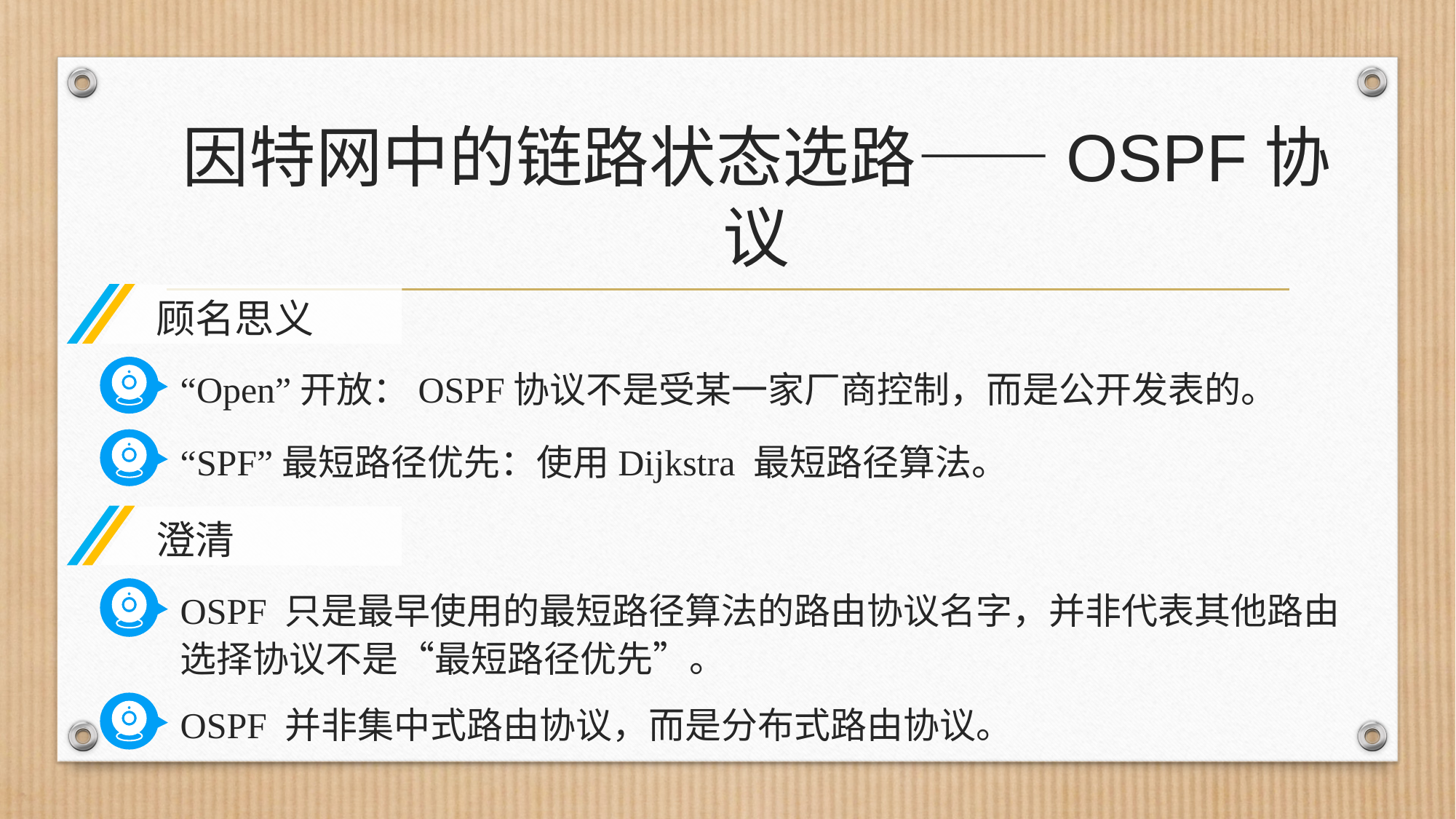

# 因特网中的链路状态选路——OSPF协议

顾名思义

“Open”开放：OSPF协议不是受某一家厂商控制，而是公开发表的。

“SPF”最短路径优先：使用Dijkstra 最短路径算法。

澄清

OSPF 只是最早使用的最短路径算法的路由协议名字，并非代表其他路由选择协议不是“最短路径优先”。

OSPF 并非集中式路由协议，而是分布式路由协议。